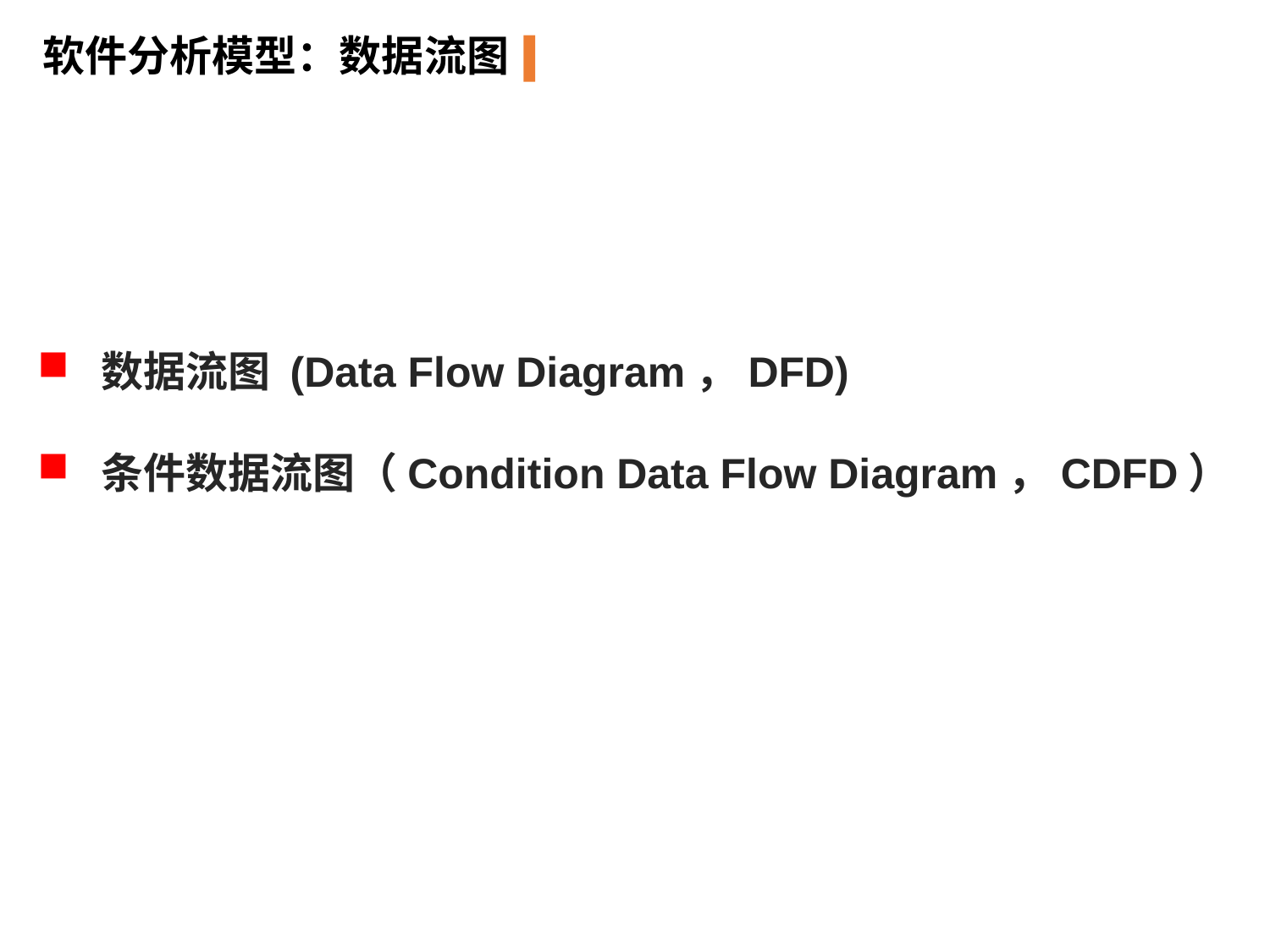

软件分析模型：数据流图

数据流图 (Data Flow Diagram，DFD)

条件数据流图（Condition Data Flow Diagram，CDFD）